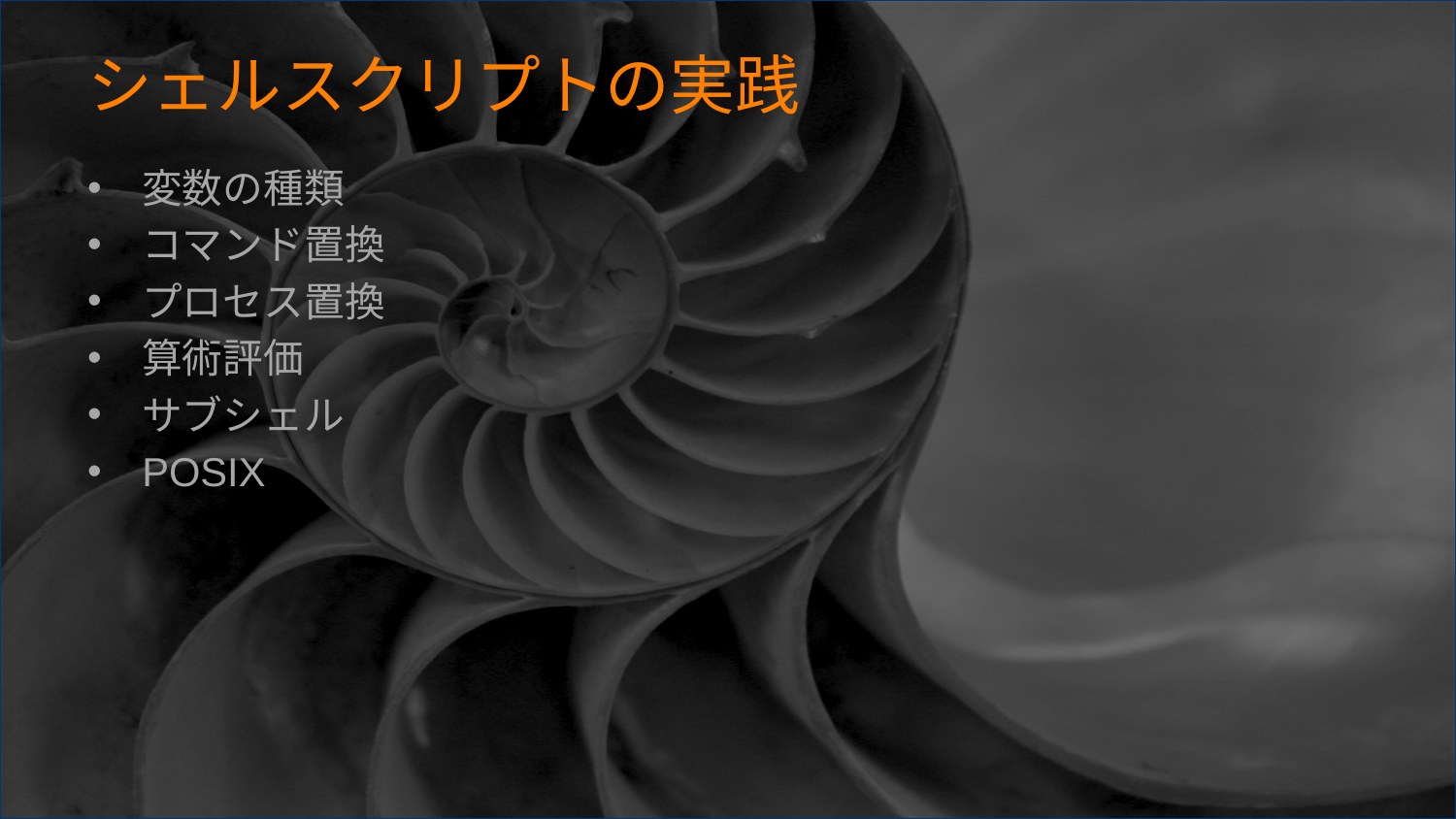

# シェルスクリプトの実践
変数の種類
コマンド置換
プロセス置換
算術評価
サブシェル
POSIX